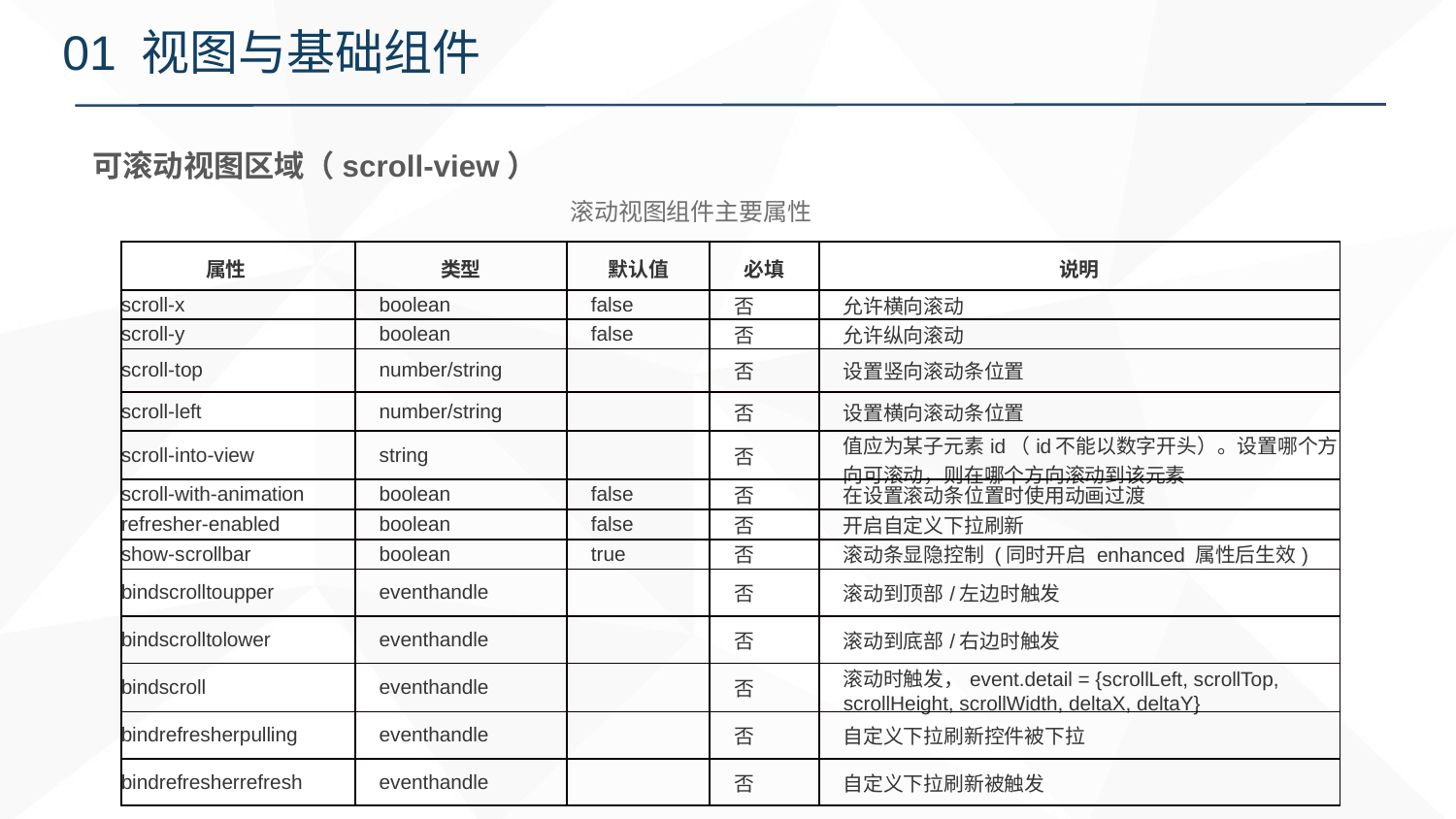

# 01 视图与基础组件
可滚动视图区域（scroll-view）
滚动视图组件主要属性
| 属性 | 类型 | 默认值 | 必填 | 说明 |
| --- | --- | --- | --- | --- |
| scroll-x | boolean | false | 否 | 允许横向滚动 |
| scroll-y | boolean | false | 否 | 允许纵向滚动 |
| scroll-top | number/string |  | 否 | 设置竖向滚动条位置 |
| scroll-left | number/string |  | 否 | 设置横向滚动条位置 |
| scroll-into-view | string |  | 否 | 值应为某子元素id（id不能以数字开头）。设置哪个方向可滚动，则在哪个方向滚动到该元素 |
| scroll-with-animation | boolean | false | 否 | 在设置滚动条位置时使用动画过渡 |
| refresher-enabled | boolean | false | 否 | 开启自定义下拉刷新 |
| show-scrollbar | boolean | true | 否 | 滚动条显隐控制 (同时开启 enhanced 属性后生效) |
| bindscrolltoupper | eventhandle |  | 否 | 滚动到顶部/左边时触发 |
| bindscrolltolower | eventhandle |  | 否 | 滚动到底部/右边时触发 |
| bindscroll | eventhandle |  | 否 | 滚动时触发，event.detail = {scrollLeft, scrollTop, scrollHeight, scrollWidth, deltaX, deltaY} |
| bindrefresherpulling | eventhandle |  | 否 | 自定义下拉刷新控件被下拉 |
| bindrefresherrefresh | eventhandle |  | 否 | 自定义下拉刷新被触发 |